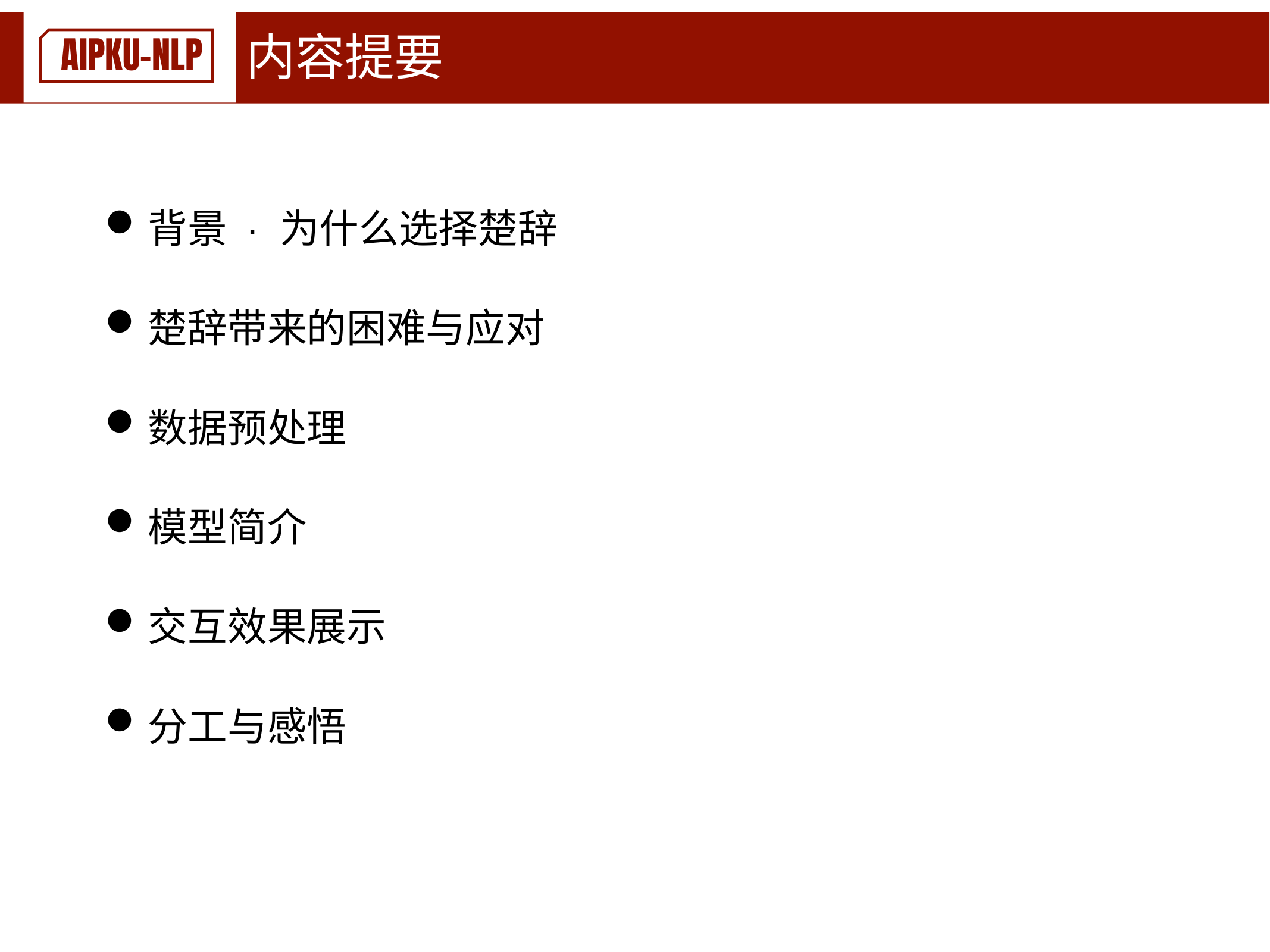

# 内容提要
背景 · 为什么选择楚辞
楚辞带来的困难与应对
数据预处理
模型简介
交互效果展示
分工与感悟